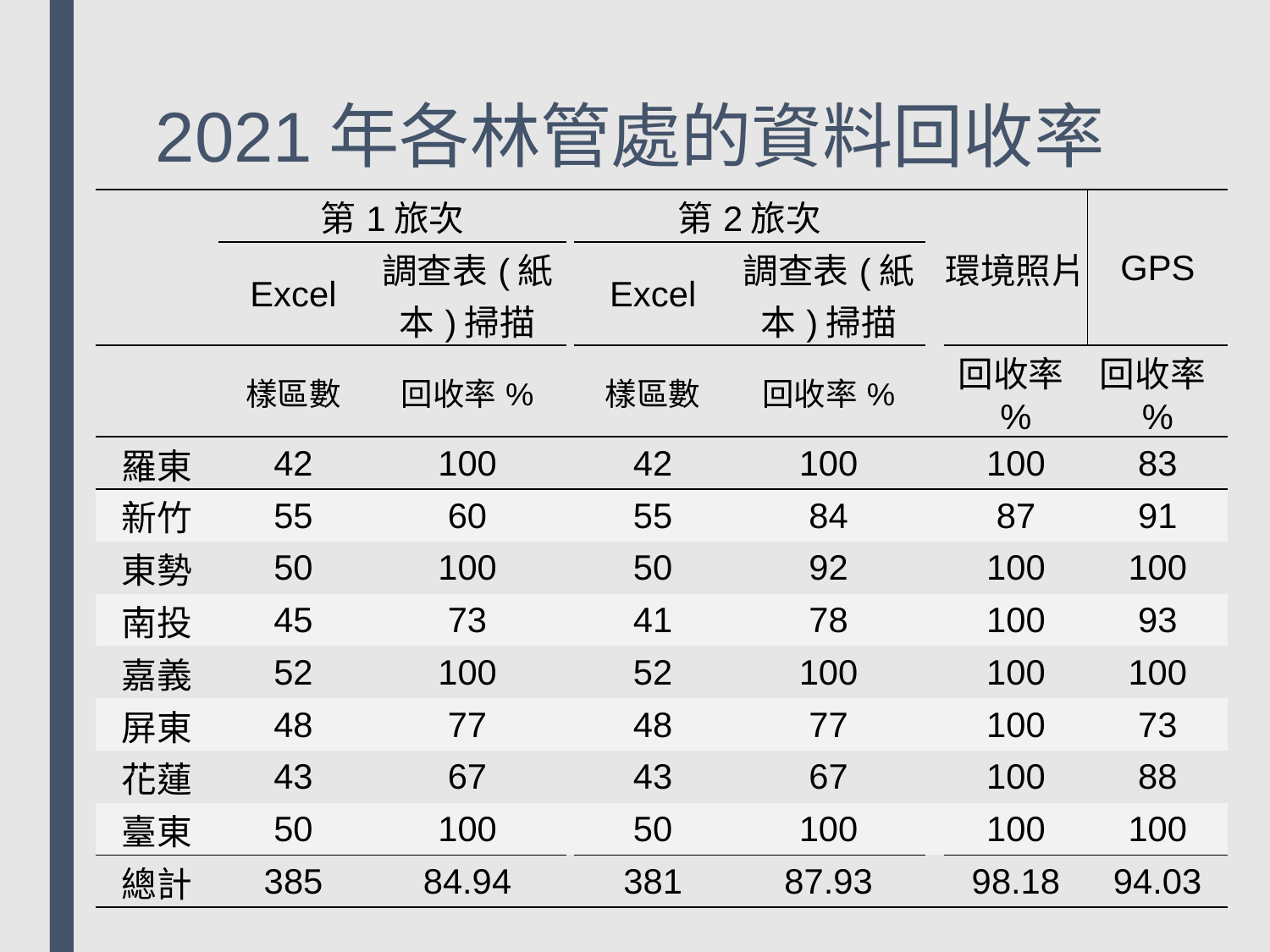

# 2021年各林管處的資料回收率
|  | 第1旅次 |  |  | 第2旅次 |  |  | 環境照片 | GPS |
| --- | --- | --- | --- | --- | --- | --- | --- | --- |
|  | Excel | 調查表(紙本)掃描 |  | Excel | 調查表(紙本)掃描 |  |  |  |
|  | 樣區數 | 回收率% |  | 樣區數 | 回收率% |  | 回收率% | 回收率% |
| 羅東 | 42 | 100 |  | 42 | 100 |  | 100 | 83 |
| 新竹 | 55 | 60 |  | 55 | 84 |  | 87 | 91 |
| 東勢 | 50 | 100 |  | 50 | 92 |  | 100 | 100 |
| 南投 | 45 | 73 |  | 41 | 78 |  | 100 | 93 |
| 嘉義 | 52 | 100 |  | 52 | 100 |  | 100 | 100 |
| 屏東 | 48 | 77 |  | 48 | 77 |  | 100 | 73 |
| 花蓮 | 43 | 67 |  | 43 | 67 |  | 100 | 88 |
| 臺東 | 50 | 100 |  | 50 | 100 |  | 100 | 100 |
| 總計 | 385 | 84.94 |  | 381 | 87.93 |  | 98.18 | 94.03 |